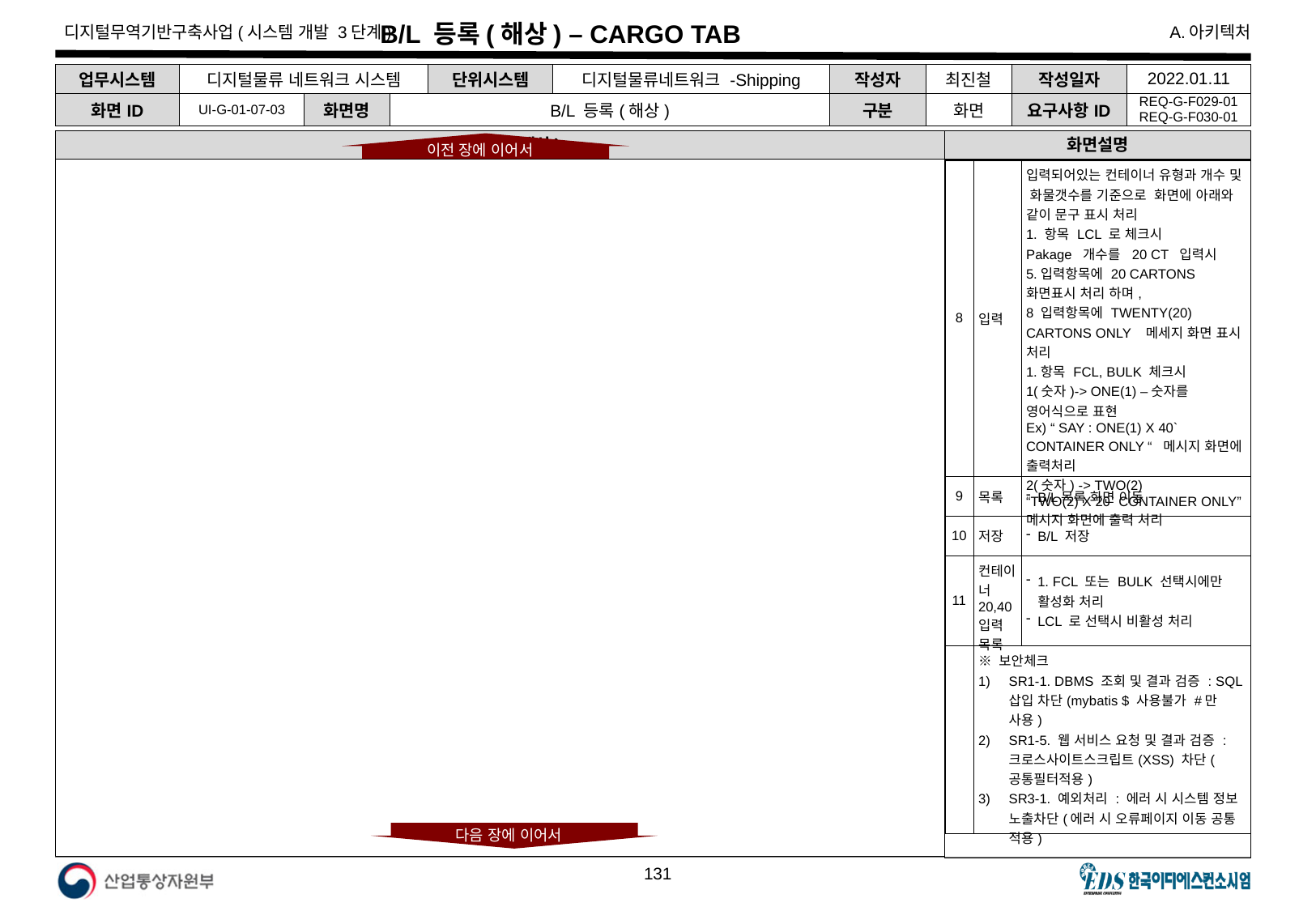

# B/L 등록(해상) – CARGO TAB
| 업무시스템 | 디지털물류 네트워크 시스템 |  |  | 단위시스템 | 디지털물류네트워크 -Shipping | 작성자 | 최진철 | 작성일자 | 2022.01.11 |
| --- | --- | --- | --- | --- | --- | --- | --- | --- | --- |
| 화면ID | UI-G-01-07-03 | 화면명 | B/L 등록(해상) |  |  | 구분 | 화면 | 요구사항ID | REQ-G-F029-01 REQ-G-F030-01 |
B/L 등록(해상)
화면설명

이전 장에 이어서

| 8 | 입력 | 입력되어있는 컨테이너 유형과 개수 및 화물갯수를 기준으로 화면에 아래와 같이 문구 표시 처리 1. 항목 LCL 로 체크시 Pakage 개수를 20 CT 입력시 5.입력항목에 20 CARTONS 화면표시 처리 하며, 8 입력항목에 TWENTY(20) CARTONS ONLY 메세지 화면 표시 처리 1.항목 FCL, BULK 체크시 1(숫자)-> ONE(1) –숫자를 영어식으로 표현 Ex) “ SAY : ONE(1) X 40` CONTAINER ONLY “ 메시지 화면에 출력처리 2(숫자) -> TWO(2) “TWO(2) X 20` CONTAINER ONLY” 메시지 화면에 출력 처리 |
| --- | --- | --- |
| 9 | 목록 | B/L목록 화면 이동 |
| 10 | 저장 | B/L 저장 |
| 11 | 컨테이너 20,40 입력 목록 | 1. FCL 또는 BULK 선택시에만 활성화 처리 LCL 로 선택시 비활성 처리 |
|  | ※ 보안체크 SR1-1. DBMS 조회 및 결과 검증 : SQL 삽입 차단(mybatis $ 사용불가 #만 사용) SR1-5. 웹 서비스 요청 및 결과 검증 : 크로스사이트스크립트(XSS) 차단(공통필터적용) SR3-1. 예외처리 : 에러 시 시스템 정보 노출차단(에러 시 오류페이지 이동 공통 적용) |  |

다음 장에 이어서